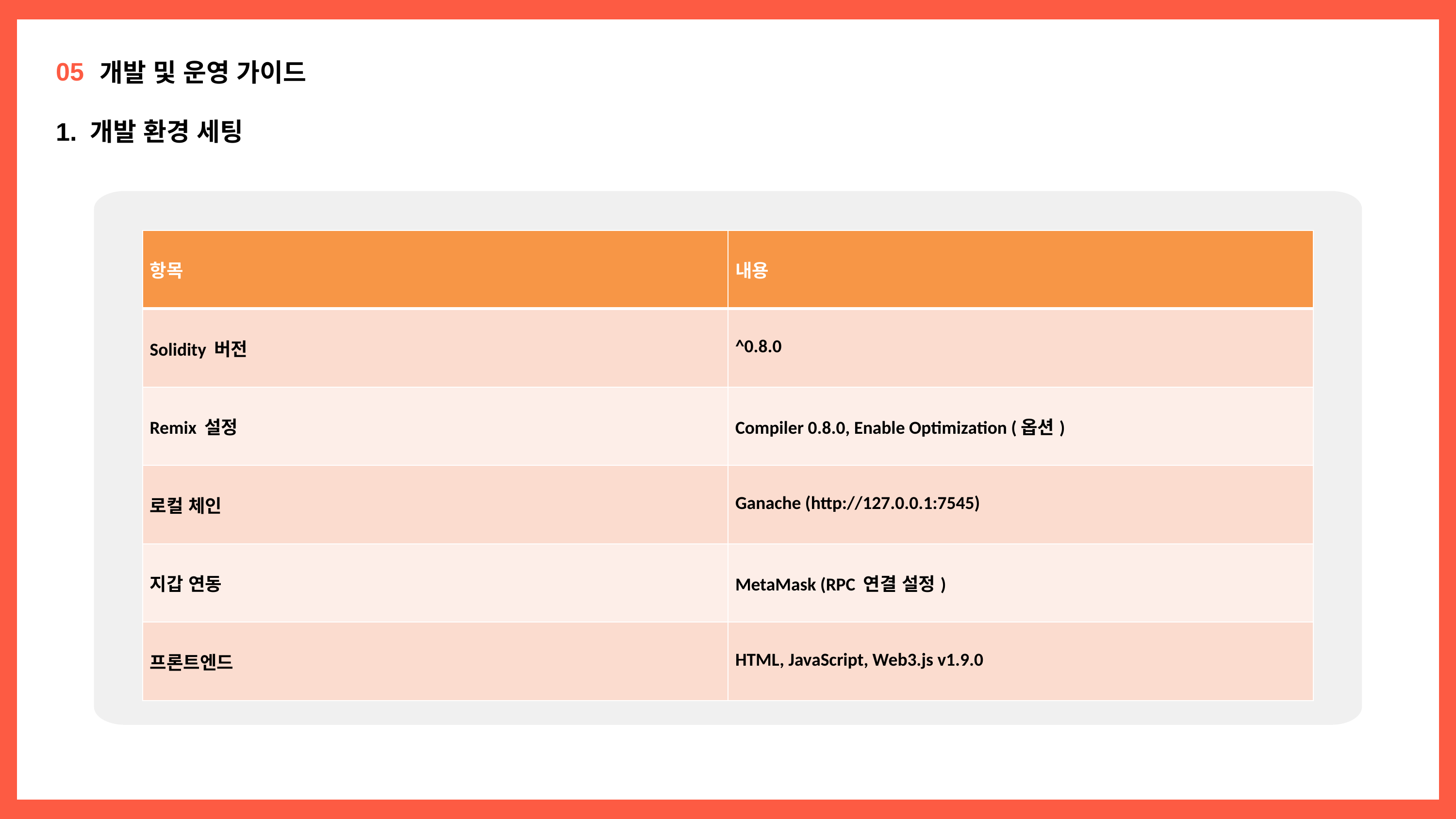

05
개발 및 운영 가이드
1. 개발 환경 세팅

| 항목 | 내용 |
| --- | --- |
| Solidity 버전 | ^0.8.0 |
| Remix 설정 | Compiler 0.8.0, Enable Optimization (옵션) |
| 로컬 체인 | Ganache (http://127.0.0.1:7545) |
| 지갑 연동 | MetaMask (RPC 연결 설정) |
| 프론트엔드 | HTML, JavaScript, Web3.js v1.9.0 |